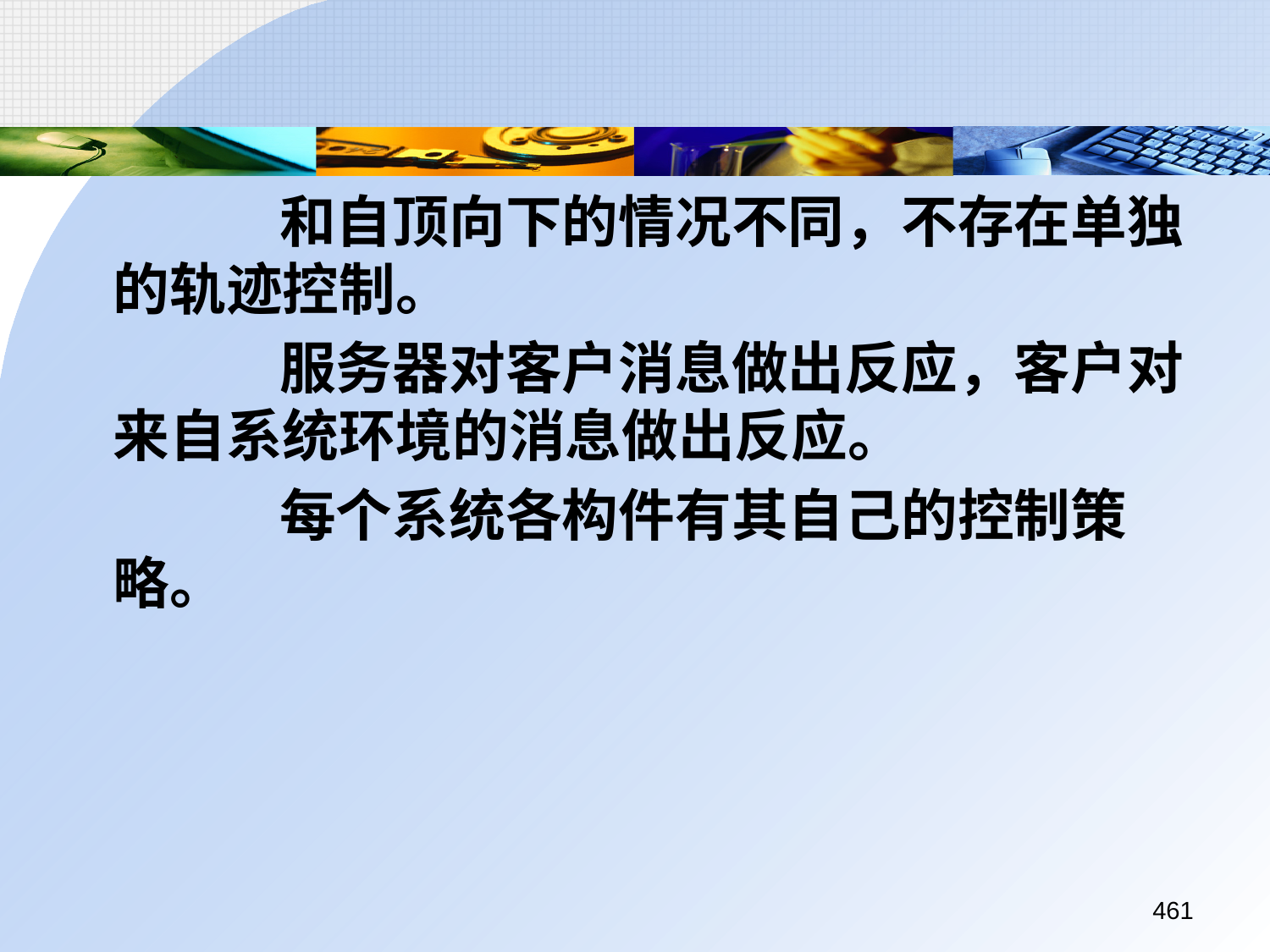

和自顶向下的情况不同，不存在单独的轨迹控制。
		  服务器对客户消息做出反应，客户对来自系统环境的消息做出反应。
		  每个系统各构件有其自己的控制策略。

461